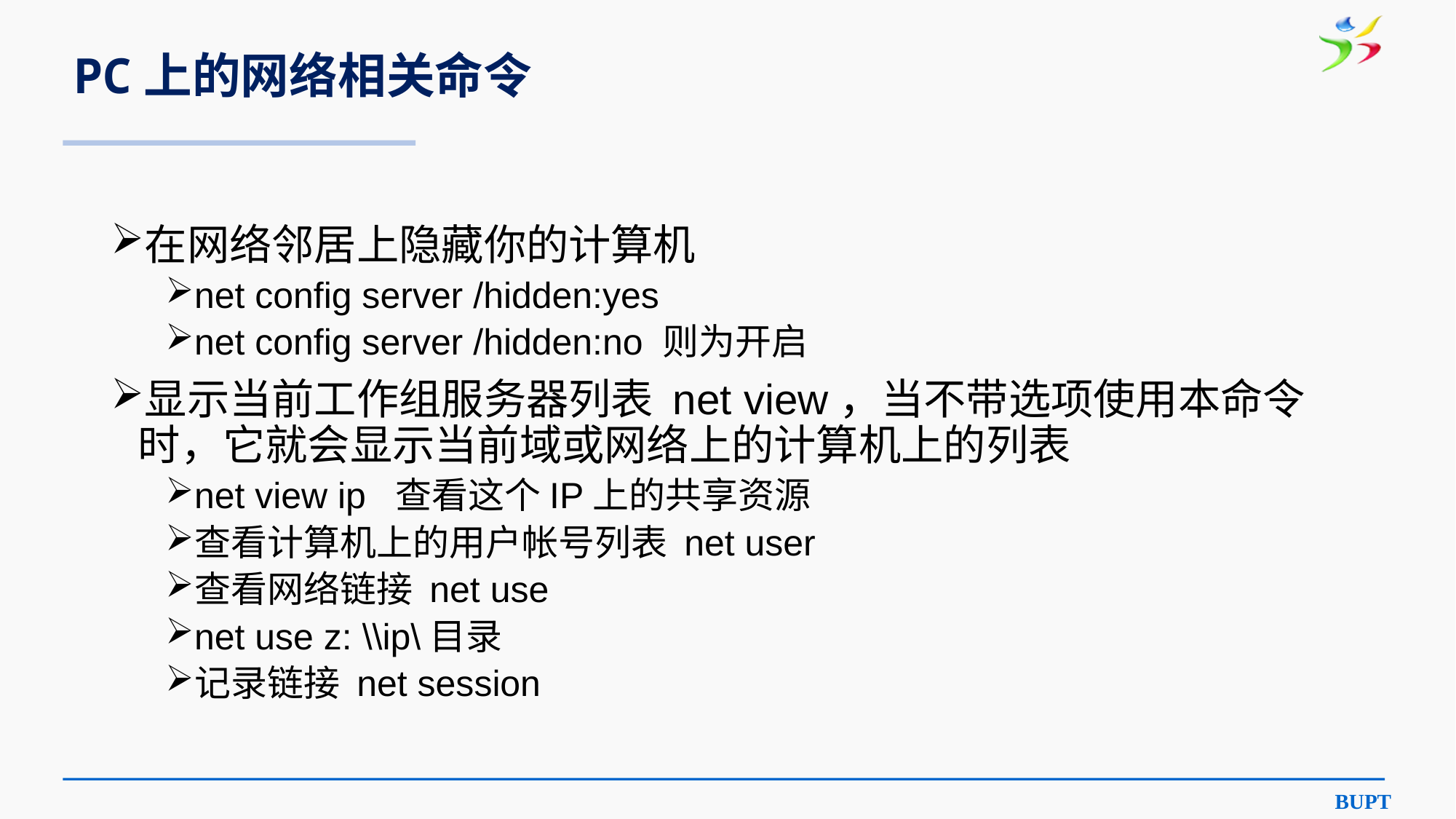

# PC上的网络相关命令
在网络邻居上隐藏你的计算机
net config server /hidden:yes
net config server /hidden:no 则为开启
显示当前工作组服务器列表 net view，当不带选项使用本命令时，它就会显示当前域或网络上的计算机上的列表
net view ip  查看这个IP上的共享资源
查看计算机上的用户帐号列表 net user
查看网络链接 net use
net use z: \\ip\目录
记录链接 net session